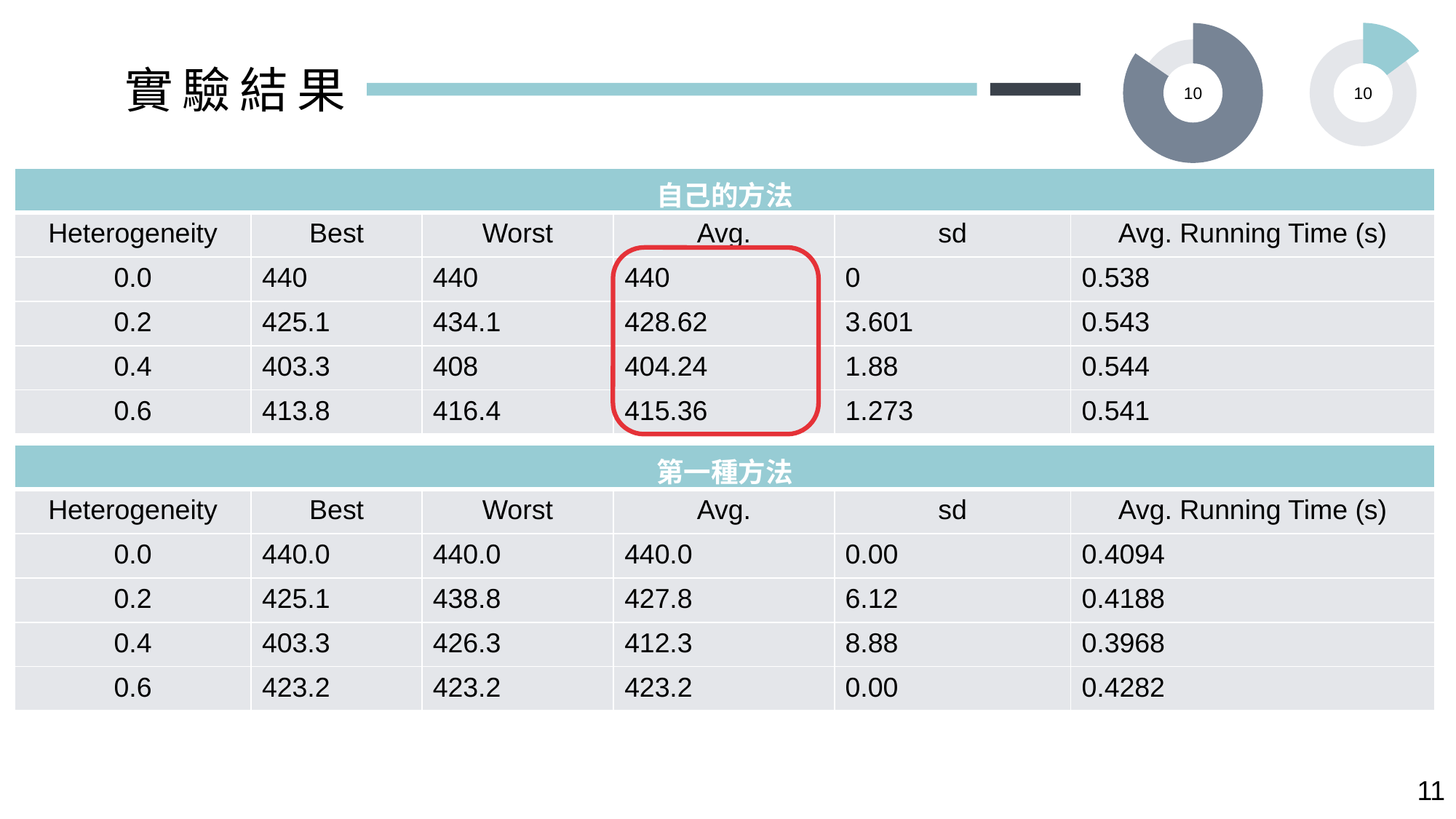

10

10
實驗結果

| 自己的方法 |  |  |  |  |  |
| --- | --- | --- | --- | --- | --- |
| Heterogeneity | Best | Worst | Avg. | sd | Avg. Running Time (s) |
| 0.0 | 440 | 440 | 440 | 0 | 0.538 |
| 0.2 | 425.1 | 434.1 | 428.62 | 3.601 | 0.543 |
| 0.4 | 403.3 | 408 | 404.24 | 1.88 | 0.544 |
| 0.6 | 413.8 | 416.4 | 415.36 | 1.273 | 0.541 |

| 第一種方法 |  |  |  |  |  |
| --- | --- | --- | --- | --- | --- |
| Heterogeneity | Best | Worst | Avg. | sd | Avg. Running Time (s) |
| 0.0 | 440.0 | 440.0 | 440.0 | 0.00 | 0.4094 |
| 0.2 | 425.1 | 438.8 | 427.8 | 6.12 | 0.4188 |
| 0.4 | 403.3 | 426.3 | 412.3 | 8.88 | 0.3968 |
| 0.6 | 423.2 | 423.2 | 423.2 | 0.00 | 0.4282 |
11